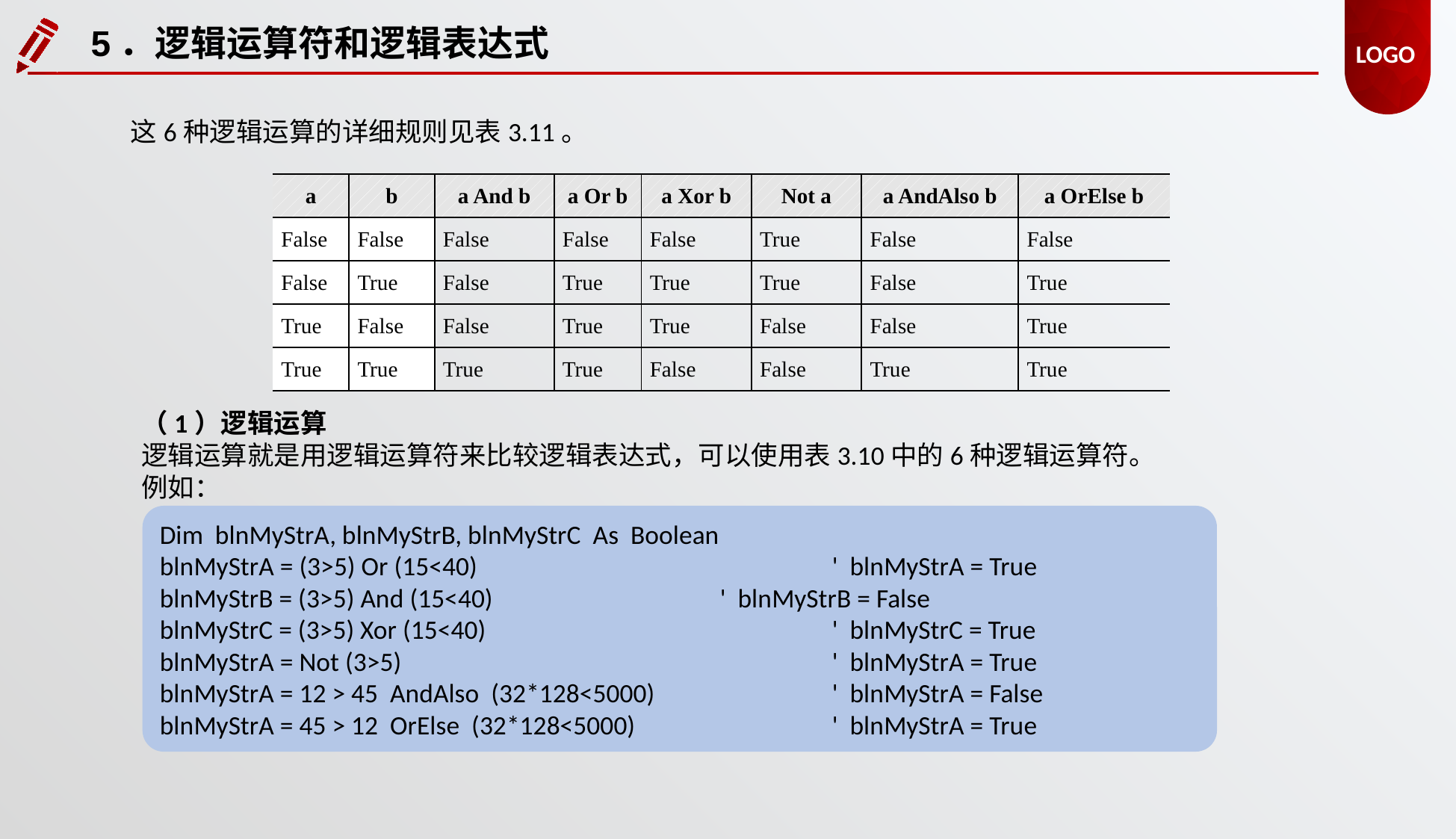

5．逻辑运算符和逻辑表达式
这6种逻辑运算的详细规则见表3.11。
| a | b | a And b | a Or b | a Xor b | Not a | a AndAlso b | a OrElse b |
| --- | --- | --- | --- | --- | --- | --- | --- |
| False | False | False | False | False | True | False | False |
| False | True | False | True | True | True | False | True |
| True | False | False | True | True | False | False | True |
| True | True | True | True | False | False | True | True |
（1）逻辑运算
逻辑运算就是用逻辑运算符来比较逻辑表达式，可以使用表3.10中的6种逻辑运算符。
例如：
Dim  blnMyStrA, blnMyStrB, blnMyStrC  As  Boolean
blnMyStrA = (3>5) Or (15<40)				'  blnMyStrA = True
blnMyStrB = (3>5) And (15<40)			'  blnMyStrB = False
blnMyStrC = (3>5) Xor (15<40)				'  blnMyStrC = True
blnMyStrA = Not (3>5) 				'  blnMyStrA = True
blnMyStrA = 12 > 45  AndAlso  (32*128<5000)		'  blnMyStrA = False
blnMyStrA = 45 > 12  OrElse  (32*128<5000)		'  blnMyStrA = True